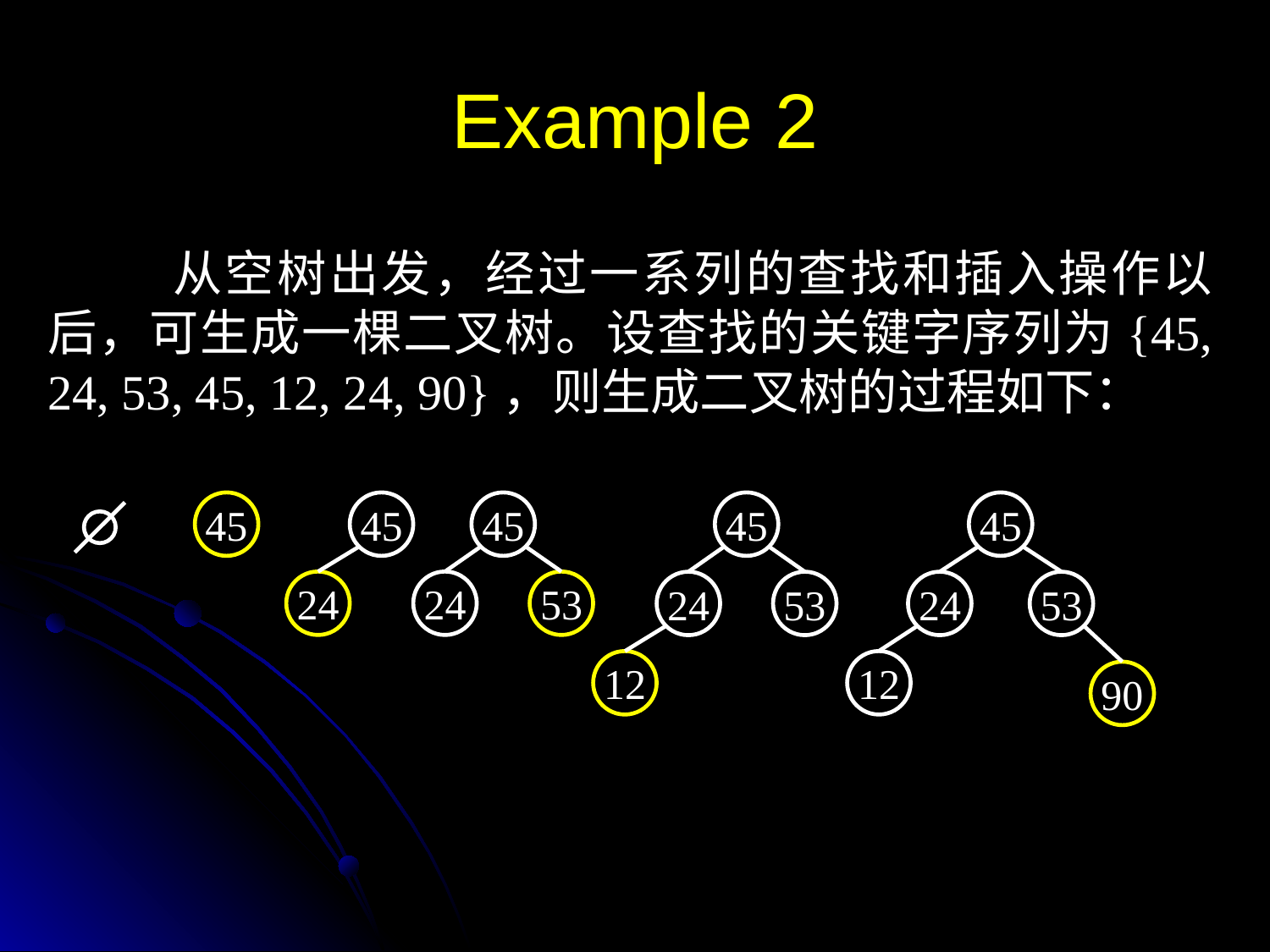

Example 2
        从空树出发，经过一系列的查找和插入操作以后，可生成一棵二叉树。设查找的关键字序列为{45, 24, 53, 45, 12, 24, 90}，则生成二叉树的过程如下：
45
45
24
53
12
45
24
53
12
90
45
24
45
24
53